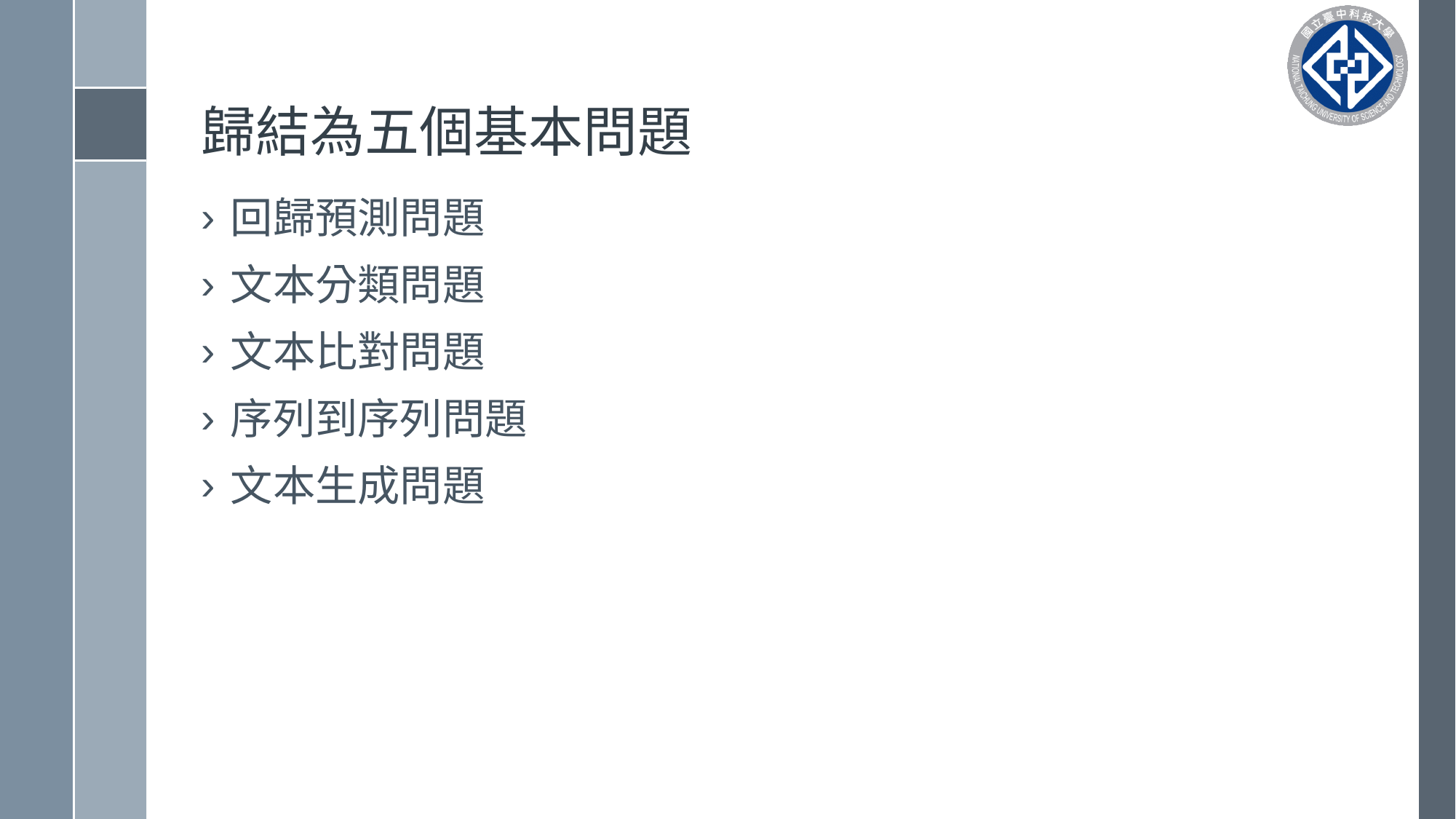

# 歸結為五個基本問題
回歸預測問題
文本分類問題
文本比對問題
序列到序列問題
文本生成問題